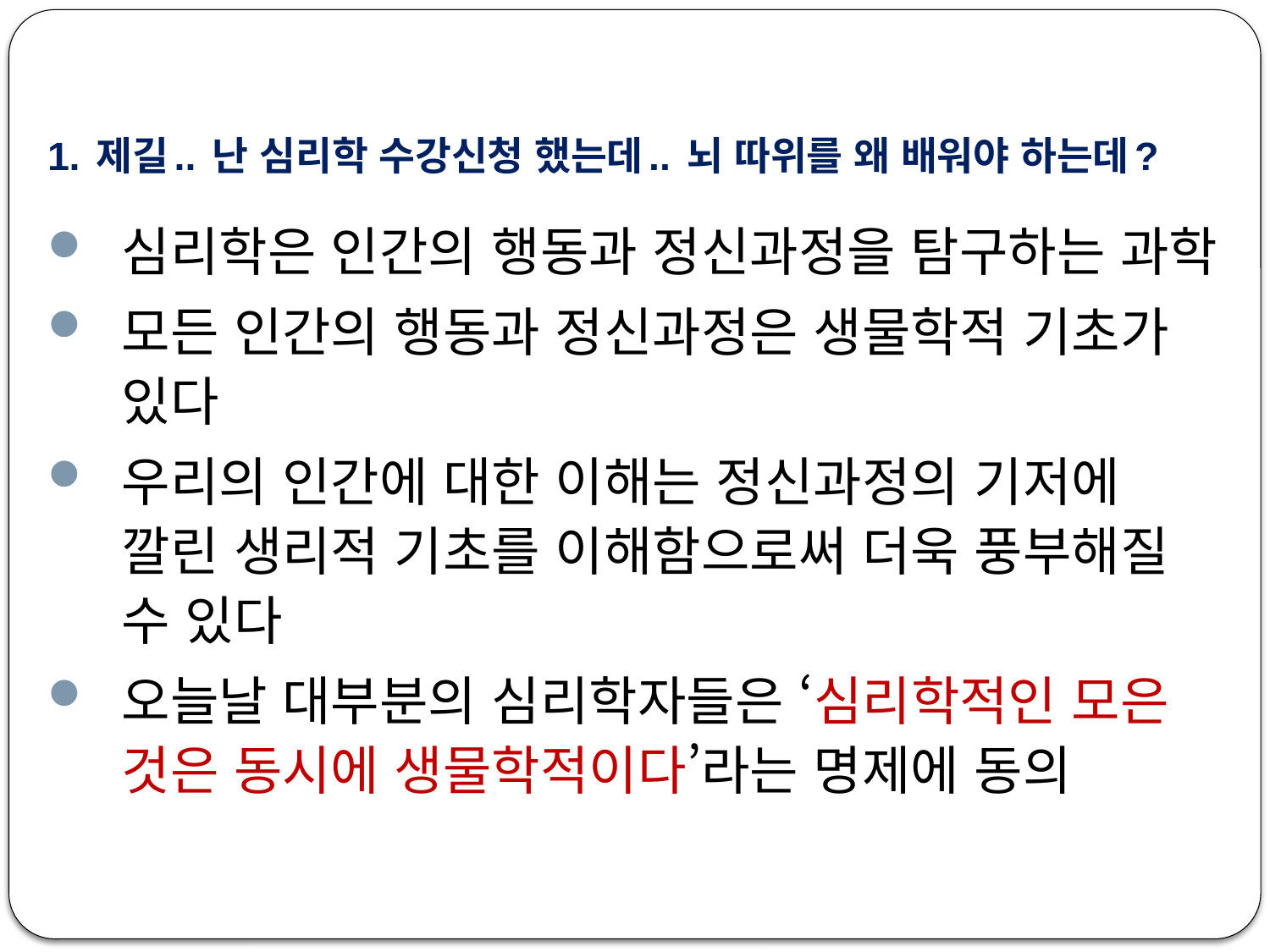

# 1. 제길.. 난 심리학 수강신청 했는데.. 뇌 따위를 왜 배워야 하는데?
심리학은 인간의 행동과 정신과정을 탐구하는 과학
모든 인간의 행동과 정신과정은 생물학적 기초가 있다
우리의 인간에 대한 이해는 정신과정의 기저에 깔린 생리적 기초를 이해함으로써 더욱 풍부해질 수 있다
오늘날 대부분의 심리학자들은 ‘심리학적인 모은 것은 동시에 생물학적이다’라는 명제에 동의